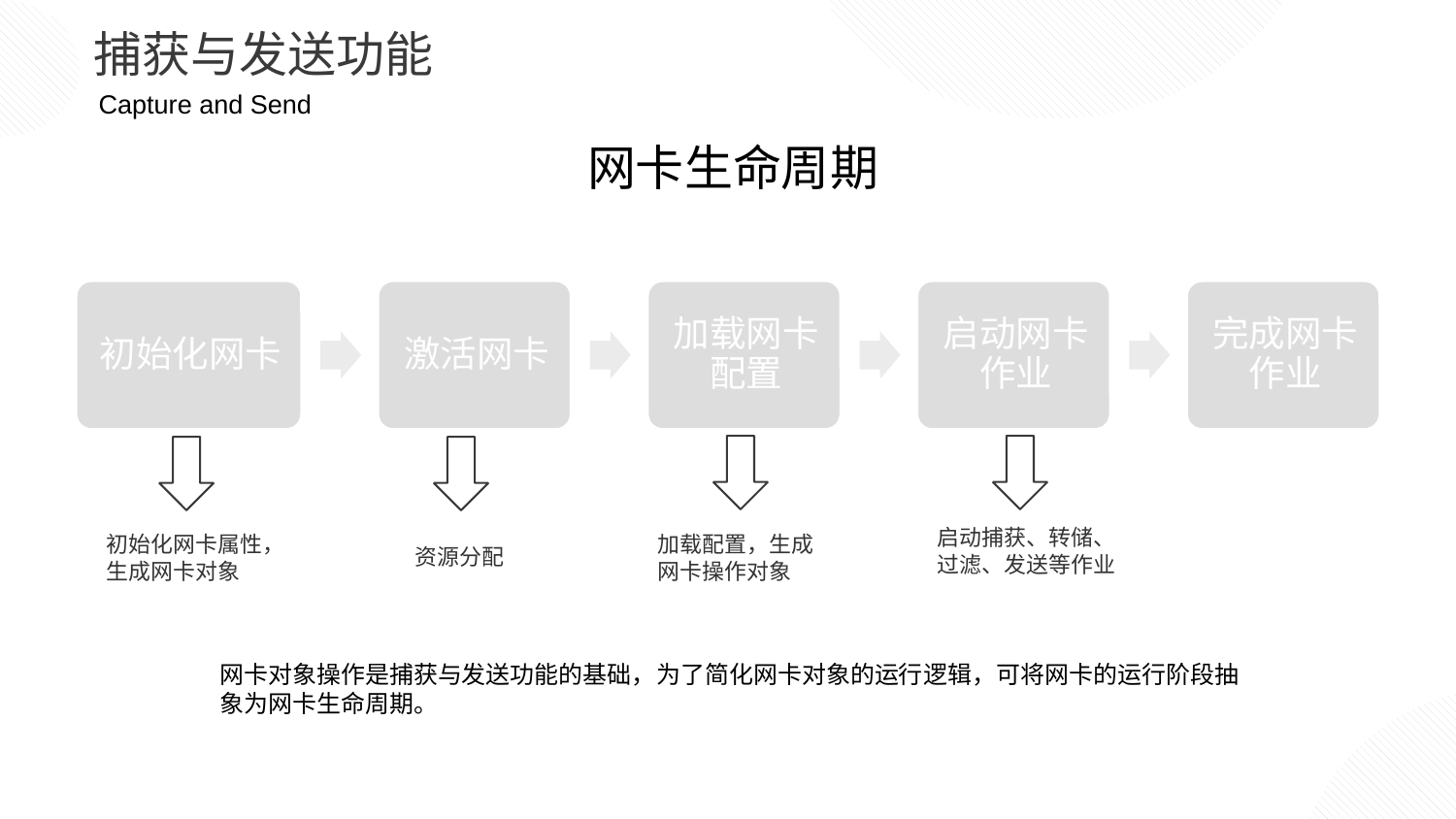

捕获与发送功能
Capture and Send
网卡生命周期
初始化网卡

激活网卡

加载网卡配置

启动网卡作业

完成网卡作业

启动捕获、转储、过滤、发送等作业
初始化网卡属性，生成网卡对象
加载配置，生成网卡操作对象
资源分配
网卡对象操作是捕获与发送功能的基础，为了简化网卡对象的运行逻辑，可将网卡的运行阶段抽象为网卡生命周期。